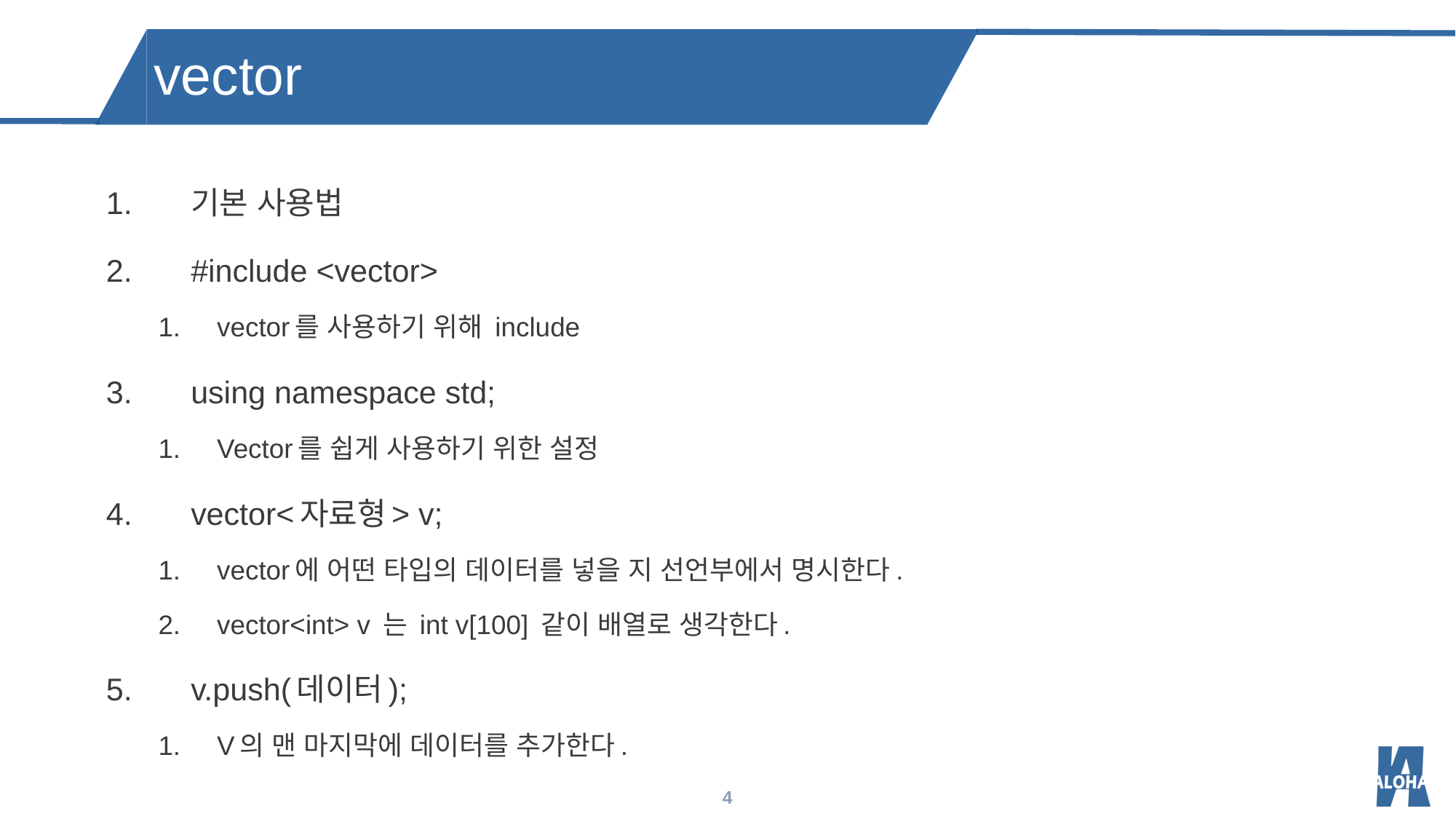

vector
기본 사용법
#include <vector>
vector를 사용하기 위해 include
using namespace std;
Vector를 쉽게 사용하기 위한 설정
vector<자료형> v;
vector에 어떤 타입의 데이터를 넣을 지 선언부에서 명시한다.
vector<int> v 는 int v[100] 같이 배열로 생각한다.
v.push(데이터);
V의 맨 마지막에 데이터를 추가한다.
4